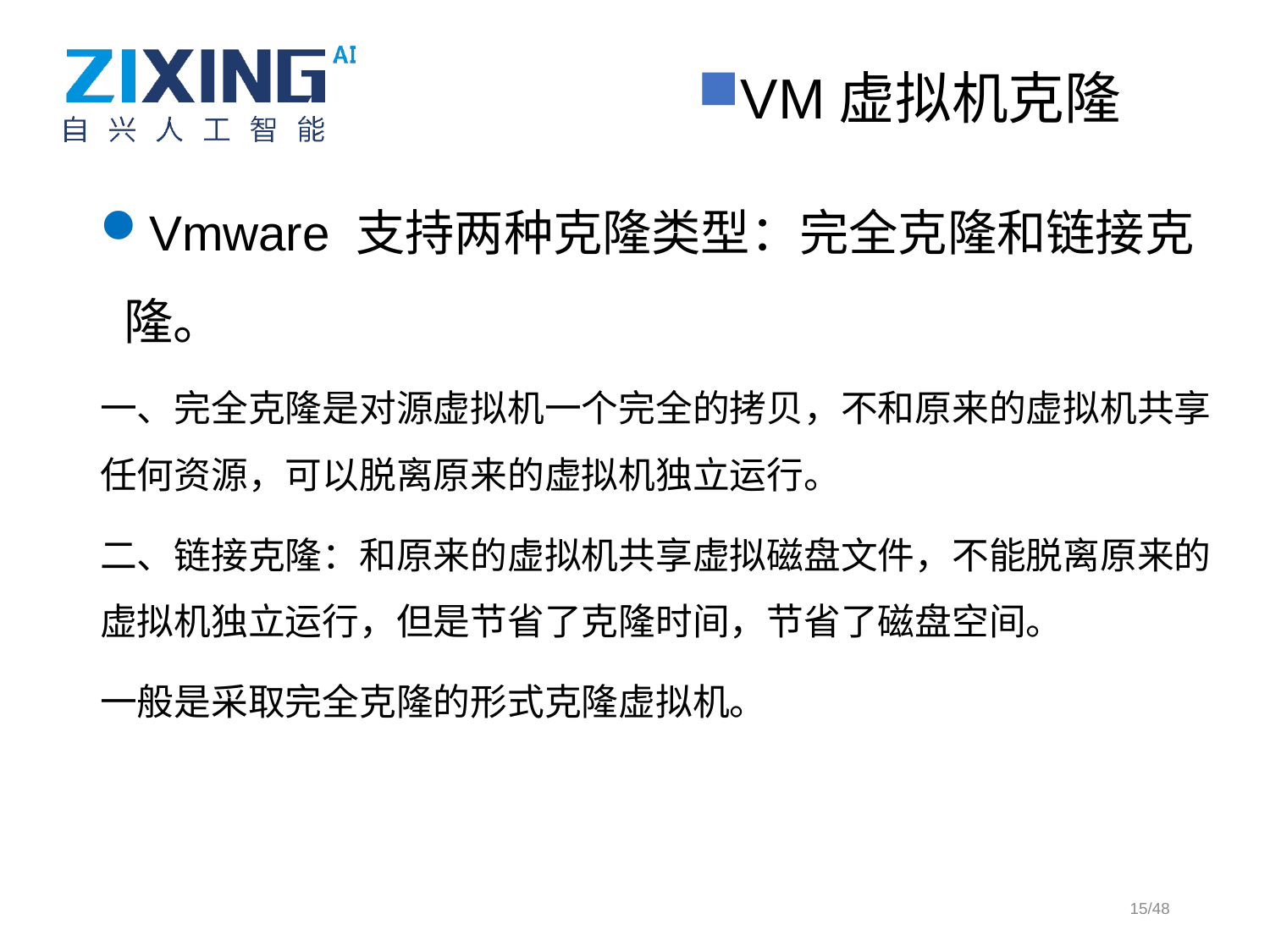

VM虚拟机克隆
Vmware 支持两种克隆类型：完全克隆和链接克隆。
一、完全克隆是对源虚拟机一个完全的拷贝，不和原来的虚拟机共享任何资源，可以脱离原来的虚拟机独立运行。
二、链接克隆：和原来的虚拟机共享虚拟磁盘文件，不能脱离原来的虚拟机独立运行，但是节省了克隆时间，节省了磁盘空间。
一般是采取完全克隆的形式克隆虚拟机。

15/48